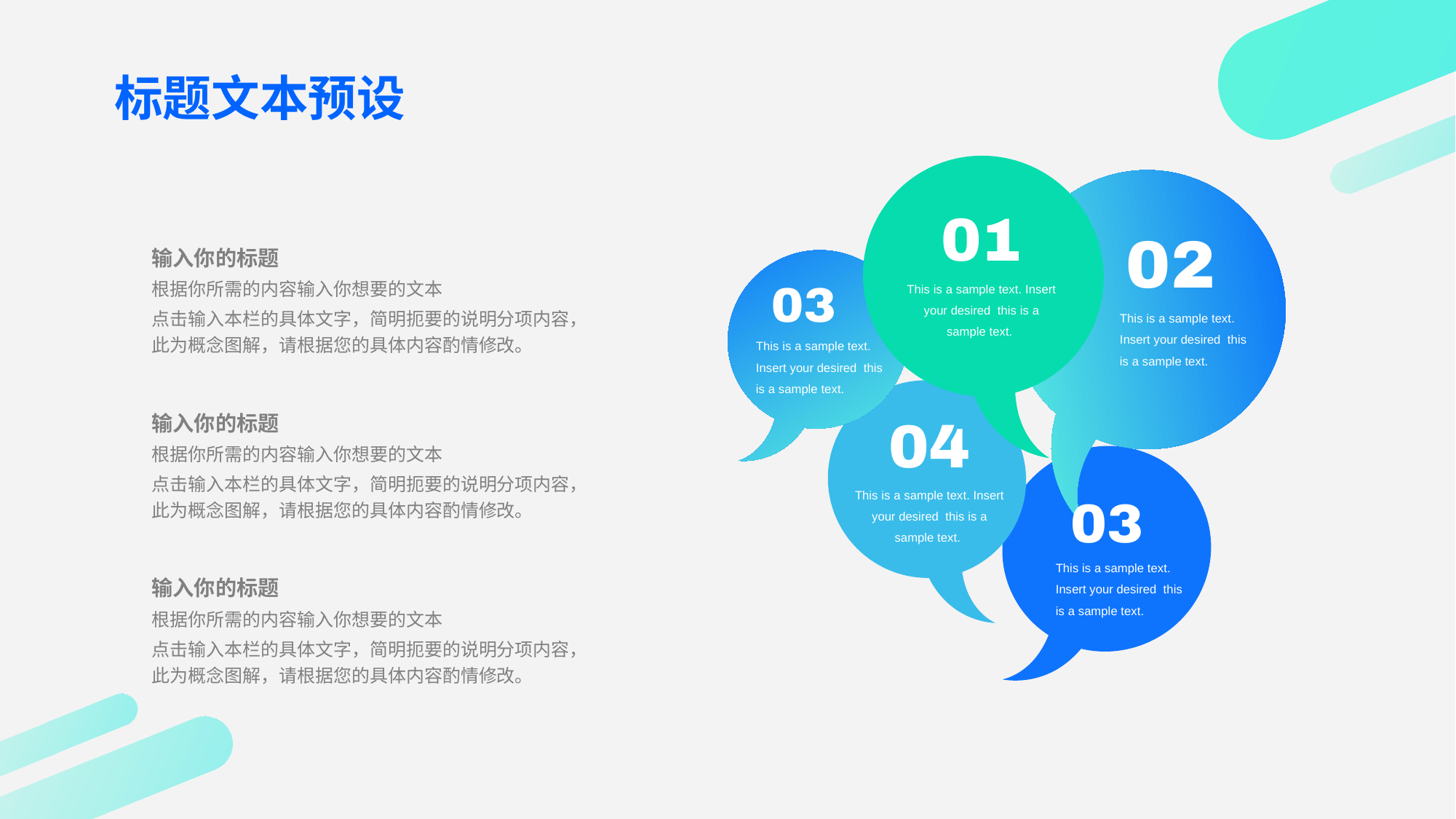

标题文本预设

01
This is a sample text. Insert your desired  this is a sample text.

02
This is a sample text. Insert your desired  this is a sample text.
输入你的标题
根据你所需的内容输入你想要的文本
点击输入本栏的具体文字，简明扼要的说明分项内容，此为概念图解，请根据您的具体内容酌情修改。

03
This is a sample text. Insert your desired  this is a sample text.

输入你的标题
根据你所需的内容输入你想要的文本
点击输入本栏的具体文字，简明扼要的说明分项内容，此为概念图解，请根据您的具体内容酌情修改。
04
This is a sample text. Insert your desired  this is a sample text.

03
This is a sample text. Insert your desired  this is a sample text.
输入你的标题
根据你所需的内容输入你想要的文本
点击输入本栏的具体文字，简明扼要的说明分项内容，此为概念图解，请根据您的具体内容酌情修改。